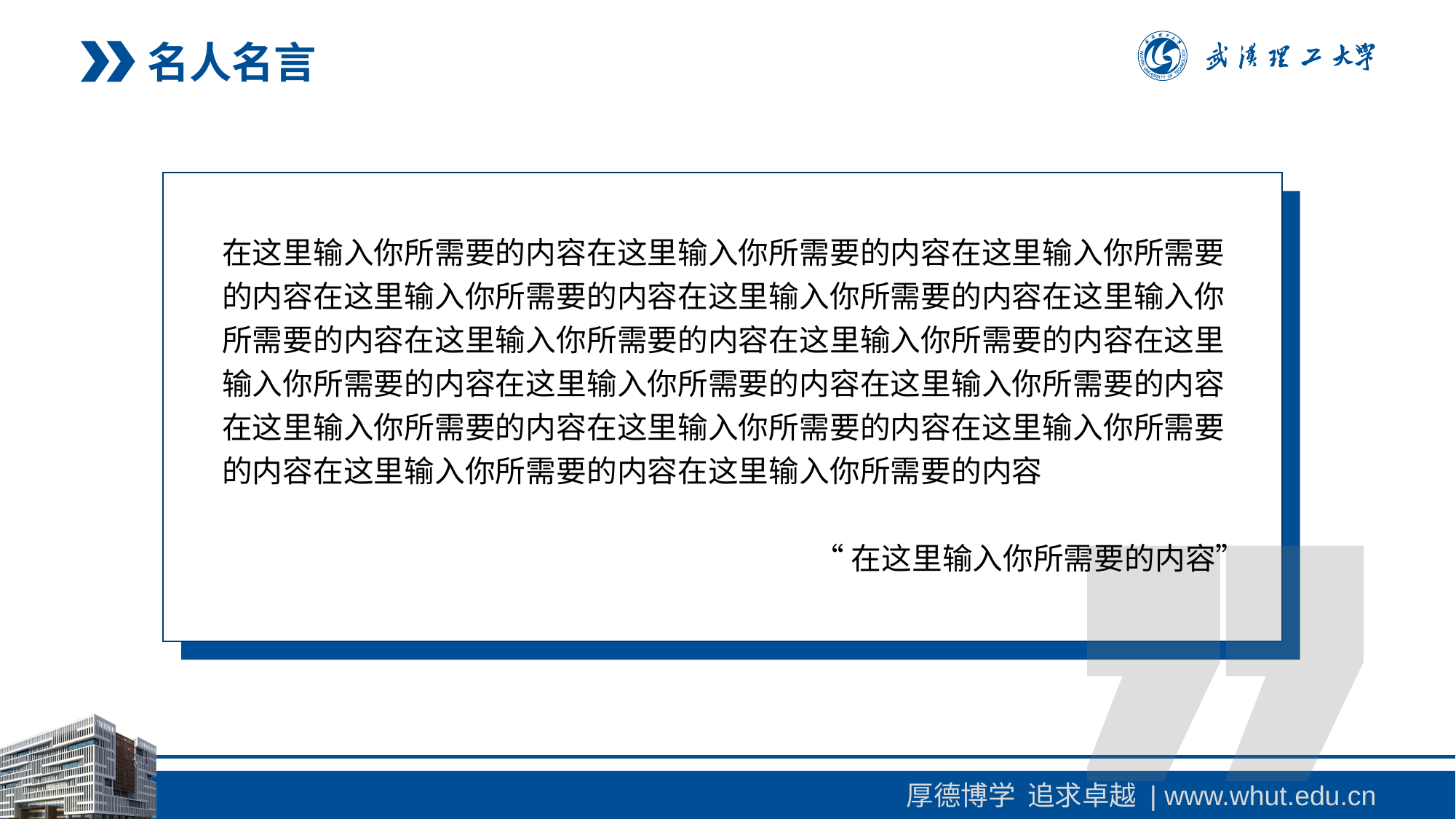

名人名言
在这里输入你所需要的内容在这里输入你所需要的内容在这里输入你所需要的内容在这里输入你所需要的内容在这里输入你所需要的内容在这里输入你所需要的内容在这里输入你所需要的内容在这里输入你所需要的内容在这里输入你所需要的内容在这里输入你所需要的内容在这里输入你所需要的内容在这里输入你所需要的内容在这里输入你所需要的内容在这里输入你所需要的内容在这里输入你所需要的内容在这里输入你所需要的内容

“在这里输入你所需要的内容”